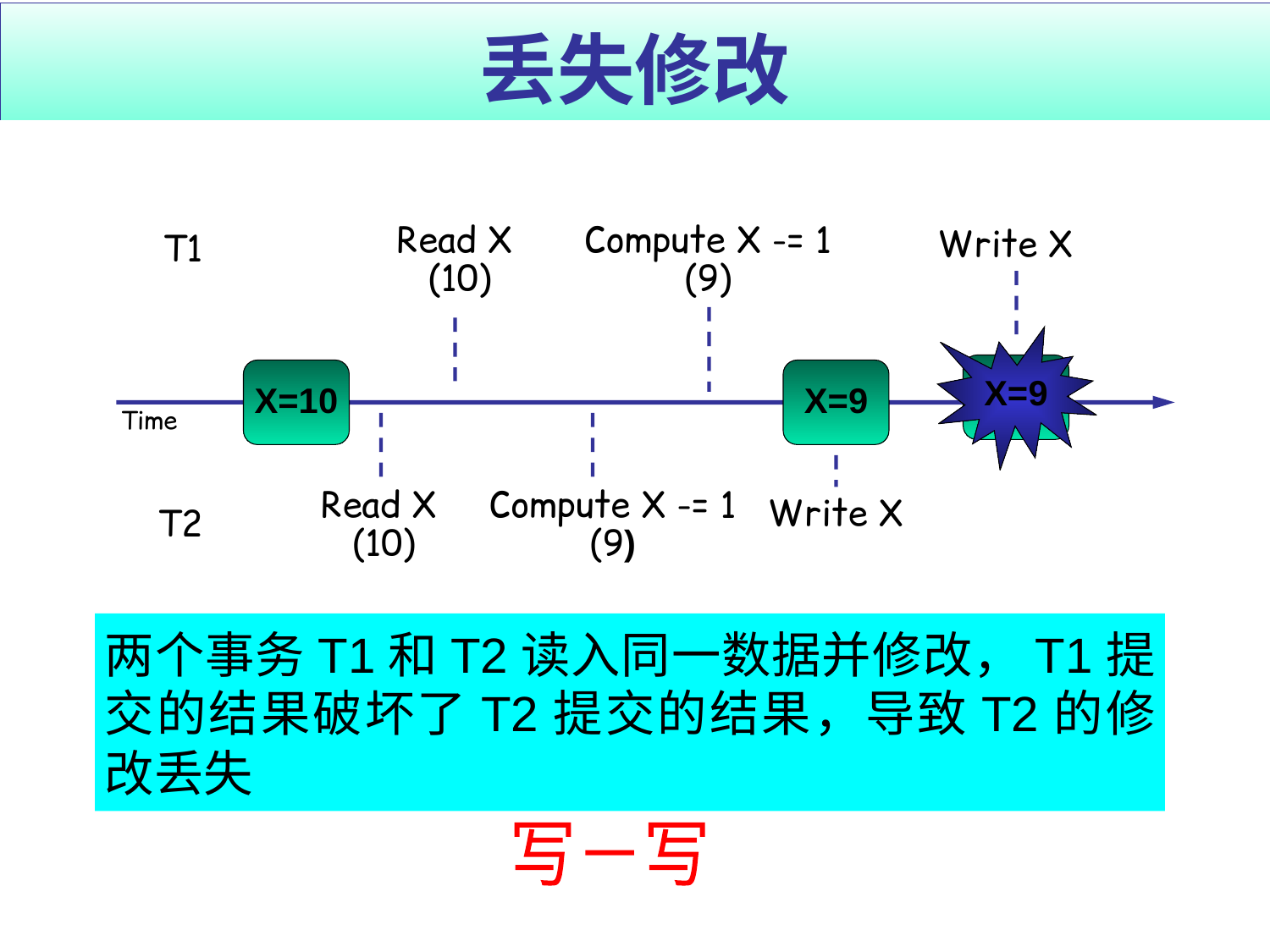

# 丢失修改
Read X
(10)

Compute X -= 1
(9)

Write X

X = 9
T1
X=9
X=10
X=9

Write X
Time

Read X
(10)

Compute X -= 1
(9)
T2
两个事务T1和T2读入同一数据并修改，T1提交的结果破坏了T2提交的结果，导致T2的修改丢失
写－写